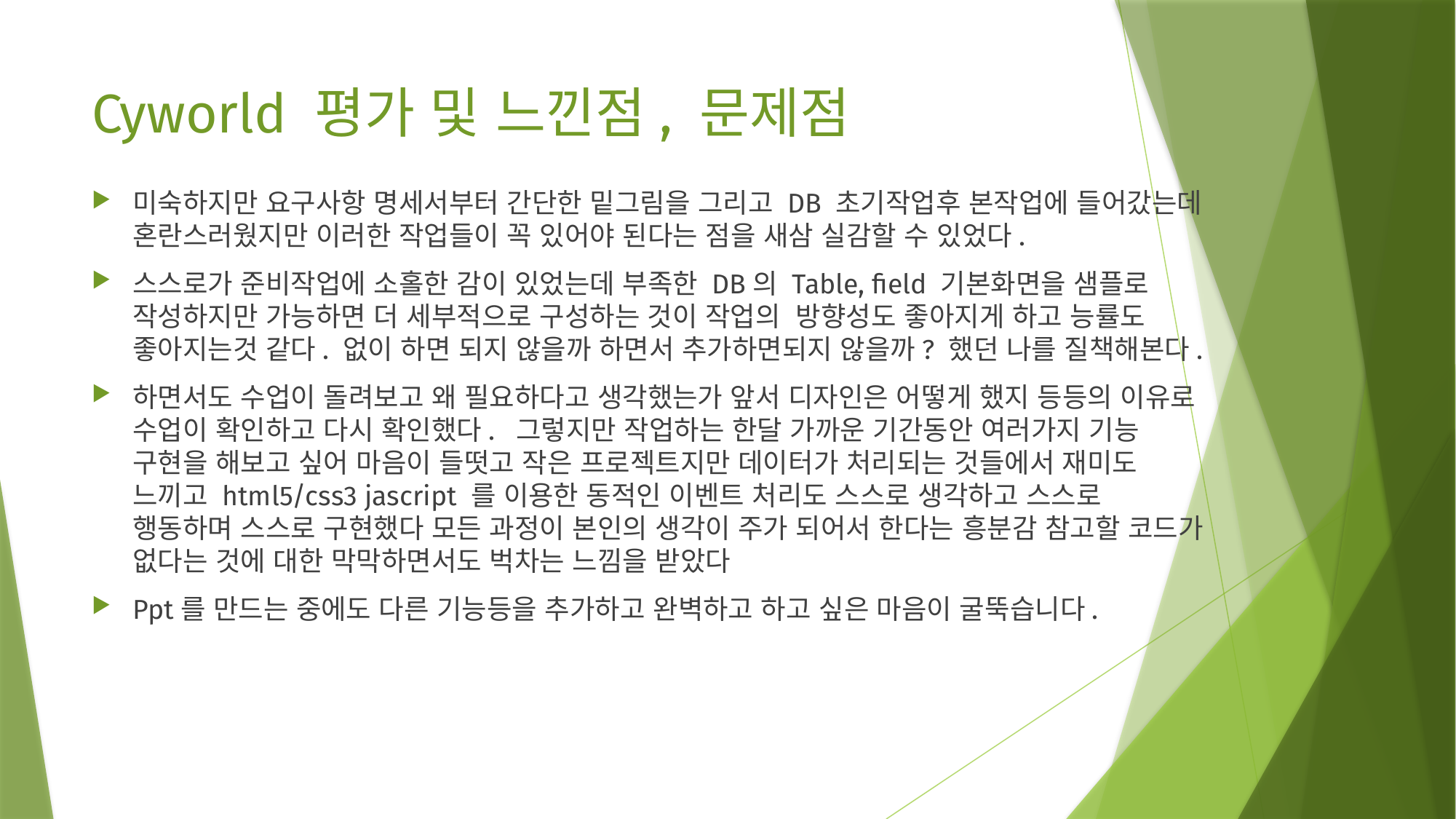

# Cyworld 평가 및 느낀점, 문제점
미숙하지만 요구사항 명세서부터 간단한 밑그림을 그리고 DB 초기작업후 본작업에 들어갔는데 혼란스러웠지만 이러한 작업들이 꼭 있어야 된다는 점을 새삼 실감할 수 있었다.
스스로가 준비작업에 소홀한 감이 있었는데 부족한 DB의 Table, field 기본화면을 샘플로 작성하지만 가능하면 더 세부적으로 구성하는 것이 작업의  방향성도 좋아지게 하고 능률도 좋아지는것 같다. 없이 하면 되지 않을까 하면서 추가하면되지 않을까? 했던 나를 질책해본다.
하면서도 수업이 돌려보고 왜 필요하다고 생각했는가 앞서 디자인은 어떻게 했지 등등의 이유로 수업이 확인하고 다시 확인했다.  그렇지만 작업하는 한달 가까운 기간동안 여러가지 기능 구현을 해보고 싶어 마음이 들떳고 작은 프로젝트지만 데이터가 처리되는 것들에서 재미도 느끼고 html5/css3 jascript 를 이용한 동적인 이벤트 처리도 스스로 생각하고 스스로 행동하며 스스로 구현했다 모든 과정이 본인의 생각이 주가 되어서 한다는 흥분감 참고할 코드가 없다는 것에 대한 막막하면서도 벅차는 느낌을 받았다
Ppt를 만드는 중에도 다른 기능등을 추가하고 완벽하고 하고 싶은 마음이 굴뚝습니다.